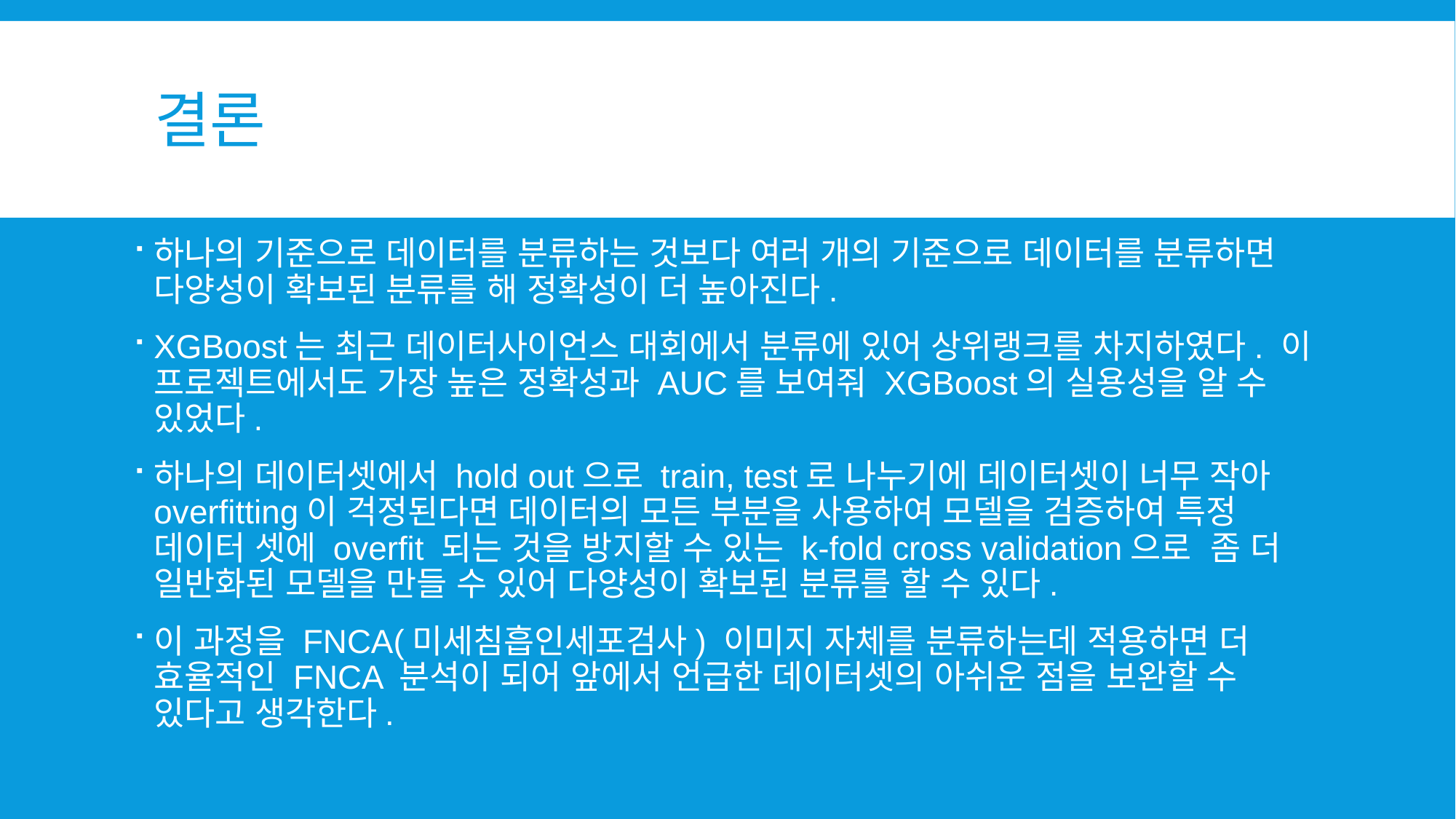

# 결론
하나의 기준으로 데이터를 분류하는 것보다 여러 개의 기준으로 데이터를 분류하면 다양성이 확보된 분류를 해 정확성이 더 높아진다.
XGBoost는 최근 데이터사이언스 대회에서 분류에 있어 상위랭크를 차지하였다. 이 프로젝트에서도 가장 높은 정확성과 AUC를 보여줘 XGBoost의 실용성을 알 수 있었다.
하나의 데이터셋에서 hold out으로 train, test로 나누기에 데이터셋이 너무 작아 overfitting이 걱정된다면 데이터의 모든 부분을 사용하여 모델을 검증하여 특정 데이터 셋에 overfit 되는 것을 방지할 수 있는 k-fold cross validation으로  좀 더 일반화된 모델을 만들 수 있어 다양성이 확보된 분류를 할 수 있다.
이 과정을 FNCA(미세침흡인세포검사) 이미지 자체를 분류하는데 적용하면 더 효율적인 FNCA 분석이 되어 앞에서 언급한 데이터셋의 아쉬운 점을 보완할 수 있다고 생각한다.